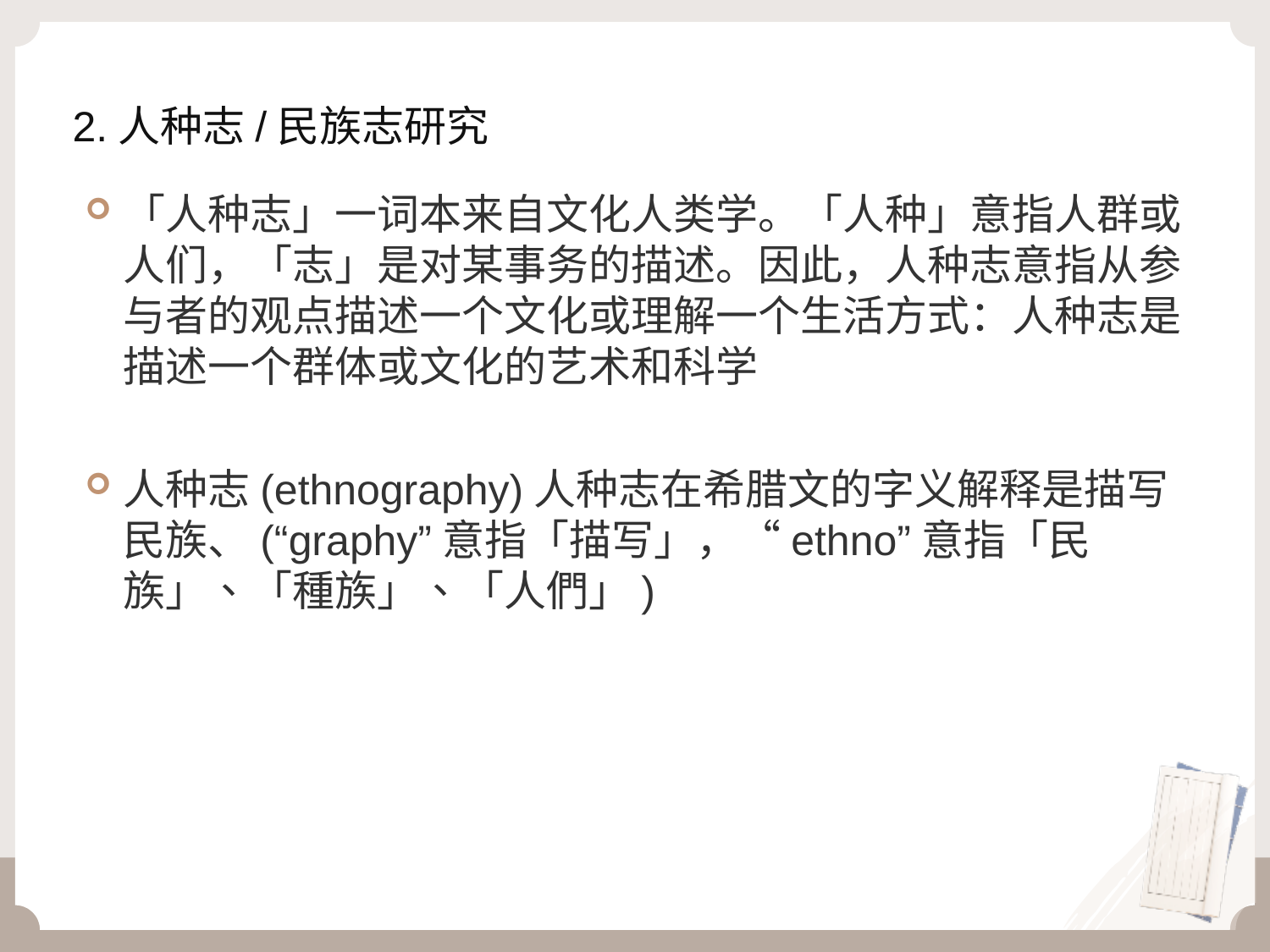

# 2.人种志/民族志研究
「人种志」一词本来自文化人类学。「人种」意指人群或人们，「志」是对某事务的描述。因此，人种志意指从参与者的观点描述一个文化或理解一个生活方式：人种志是描述一个群体或文化的艺术和科学

人种志(ethnography)人种志在希腊文的字义解释是描写民族、(“graphy”意指「描写」，“ethno”意指「民族」、「種族」、「人們」)